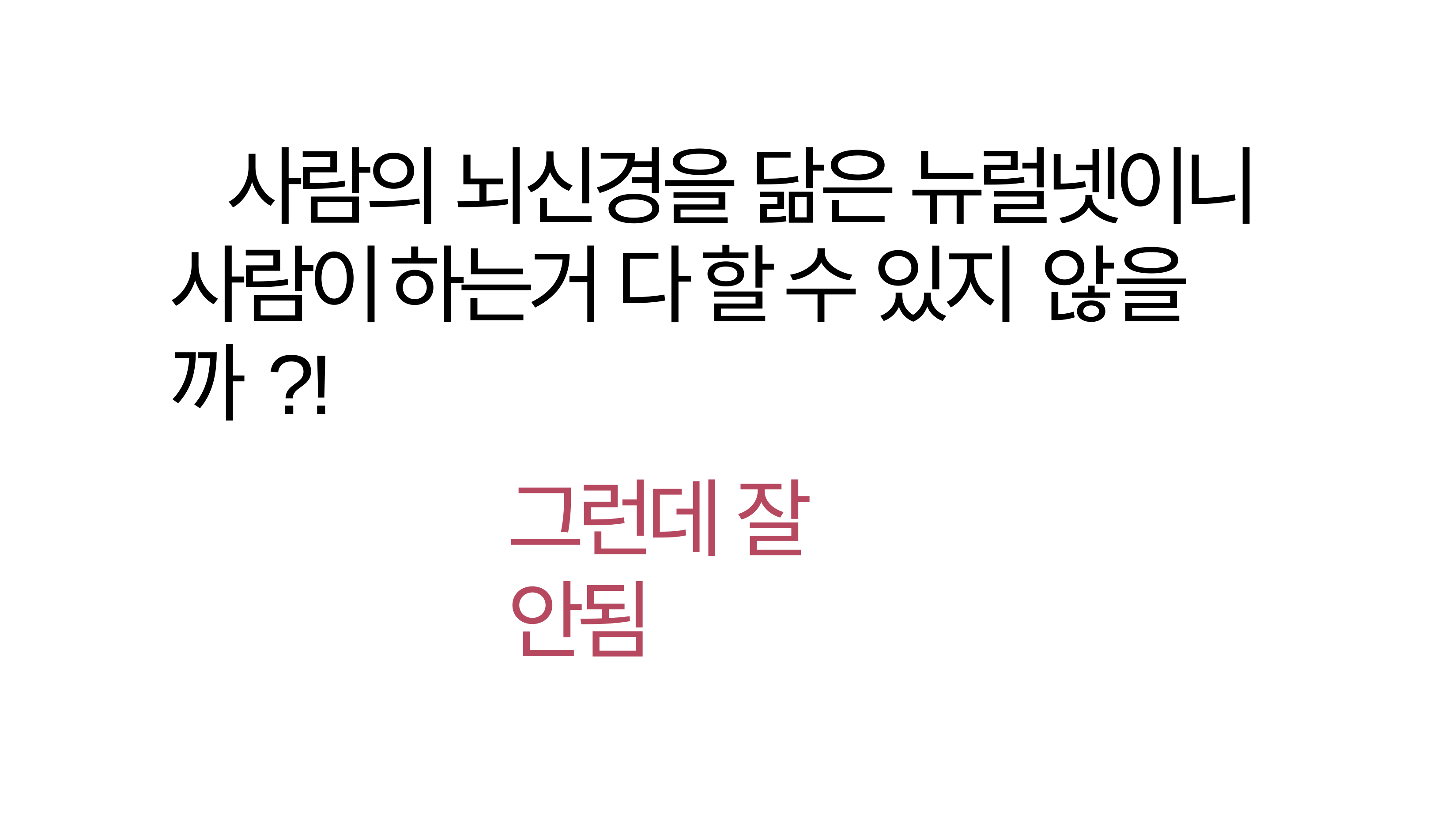

사람의 뇌신경을 닮은 뉴럴넷이니  사람이 하는거 다 할 수 있지 않을까?!
그런데 잘 안됨